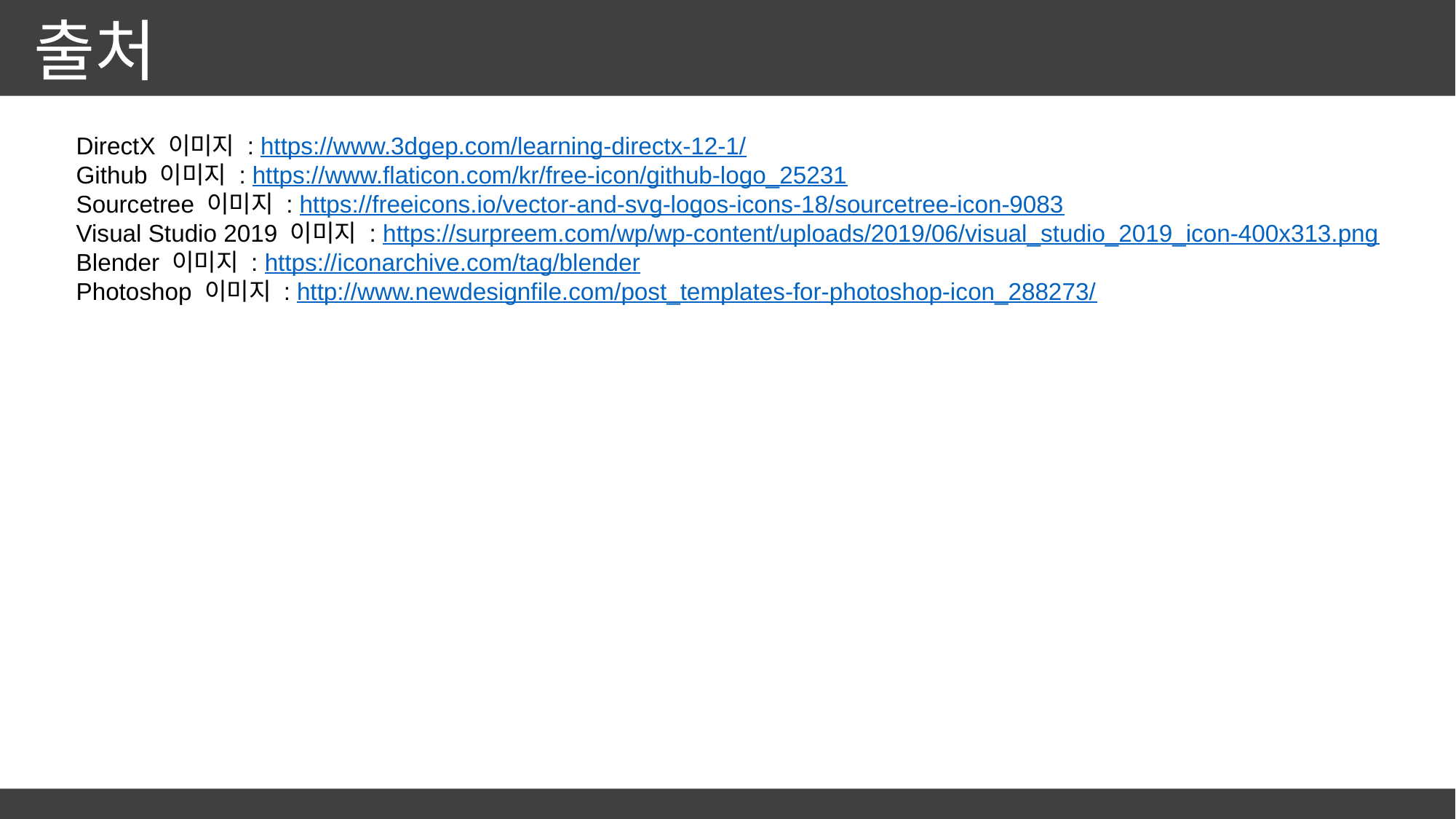

출처
DirectX 이미지 : https://www.3dgep.com/learning-directx-12-1/
Github 이미지 : https://www.flaticon.com/kr/free-icon/github-logo_25231
Sourcetree 이미지 : https://freeicons.io/vector-and-svg-logos-icons-18/sourcetree-icon-9083
Visual Studio 2019 이미지 : https://surpreem.com/wp/wp-content/uploads/2019/06/visual_studio_2019_icon-400x313.png
Blender 이미지 : https://iconarchive.com/tag/blender
Photoshop 이미지 : http://www.newdesignfile.com/post_templates-for-photoshop-icon_288273/